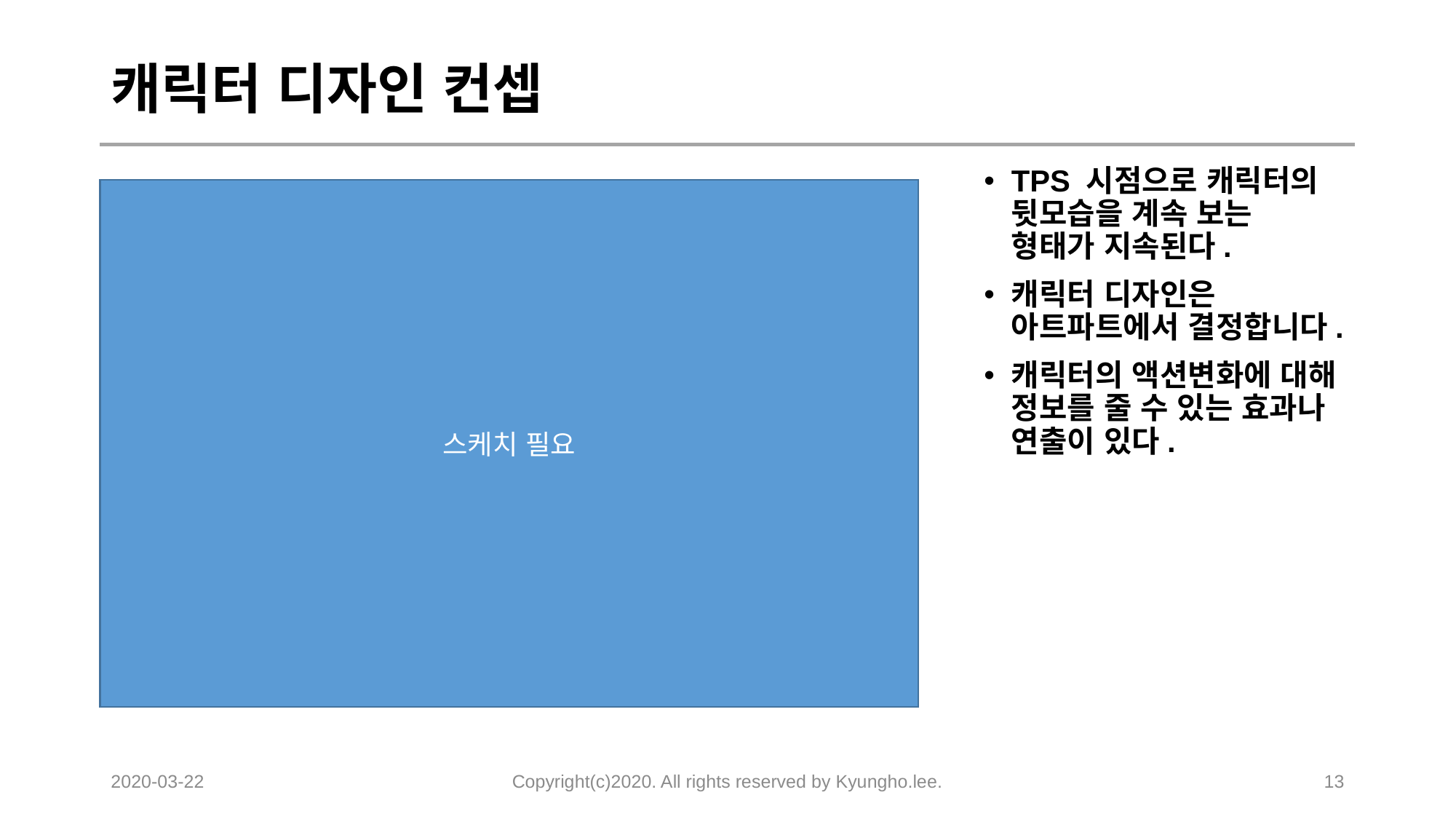

# 캐릭터 디자인 컨셉
TPS 시점으로 캐릭터의 뒷모습을 계속 보는 형태가 지속된다.
캐릭터 디자인은 아트파트에서 결정합니다.
캐릭터의 액션변화에 대해 정보를 줄 수 있는 효과나 연출이 있다.

스케치 필요
2020-03-22
Copyright(c)2020. All rights reserved by Kyungho.lee.
13